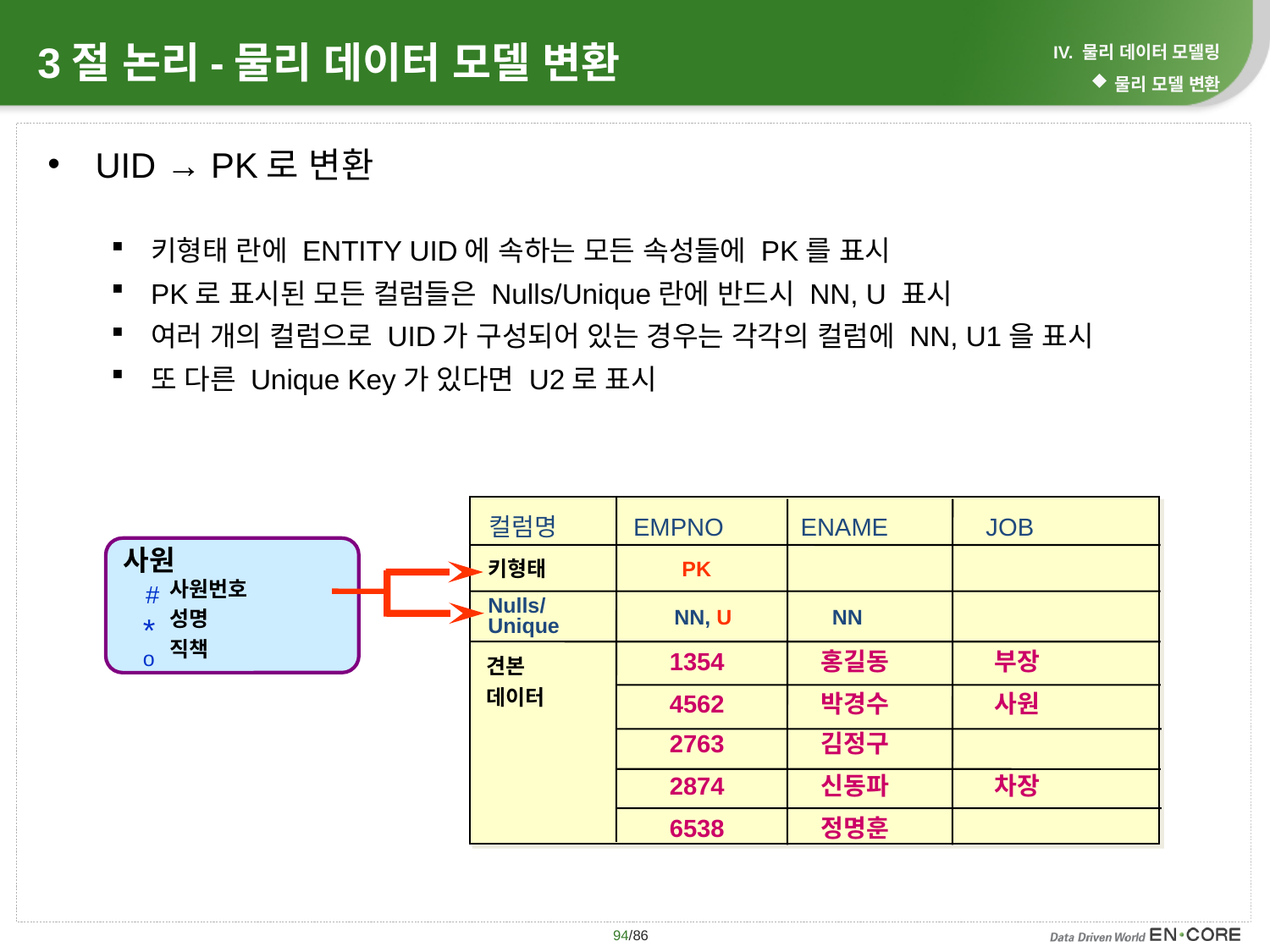

# 3절 논리-물리 데이터 모델 변환
IV. 물리 데이터 모델링
물리 모델 변환
UID → PK로 변환

키형태 란에 ENTITY UID에 속하는 모든 속성들에 PK를 표시
PK로 표시된 모든 컬럼들은 Nulls/Unique란에 반드시 NN, U 표시
여러 개의 컬럼으로 UID가 구성되어 있는 경우는 각각의 컬럼에 NN, U1을 표시
또 다른 Unique Key가 있다면 U2로 표시

컬럼명          EMPNO           ENAME              JOB
사원
       사원번호
       성명
       직책

 키형태                      PK

    #
Nulls/        Unique

NN, U                 NN
*

o
1354             홍길동               부장
견본
데이터

4562             박경수               사원
2763             김정구

2874             신동파               차장

6538             정명훈